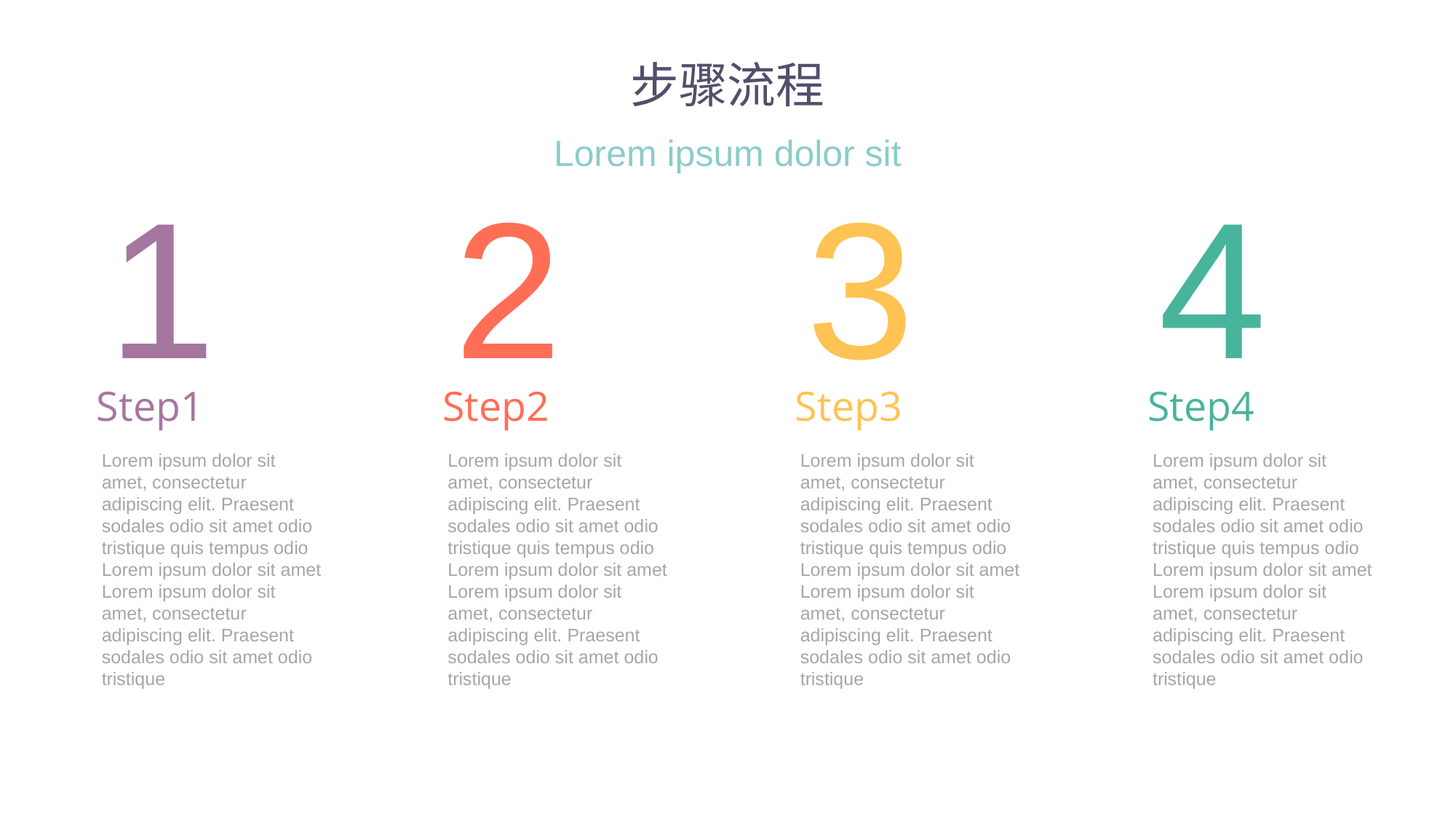

步骤流程
Lorem ipsum dolor sit
1
Step1
Lorem ipsum dolor sit amet, consectetur adipiscing elit. Praesent sodales odio sit amet odio tristique quis tempus odio Lorem ipsum dolor sit amet Lorem ipsum dolor sit amet, consectetur adipiscing elit. Praesent sodales odio sit amet odio tristique
2
Step2
Lorem ipsum dolor sit amet, consectetur adipiscing elit. Praesent sodales odio sit amet odio tristique quis tempus odio Lorem ipsum dolor sit amet Lorem ipsum dolor sit amet, consectetur adipiscing elit. Praesent sodales odio sit amet odio tristique
3
Step3
Lorem ipsum dolor sit amet, consectetur adipiscing elit. Praesent sodales odio sit amet odio tristique quis tempus odio Lorem ipsum dolor sit amet Lorem ipsum dolor sit amet, consectetur adipiscing elit. Praesent sodales odio sit amet odio tristique
4
Step4
Lorem ipsum dolor sit amet, consectetur adipiscing elit. Praesent sodales odio sit amet odio tristique quis tempus odio Lorem ipsum dolor sit amet Lorem ipsum dolor sit amet, consectetur adipiscing elit. Praesent sodales odio sit amet odio tristique